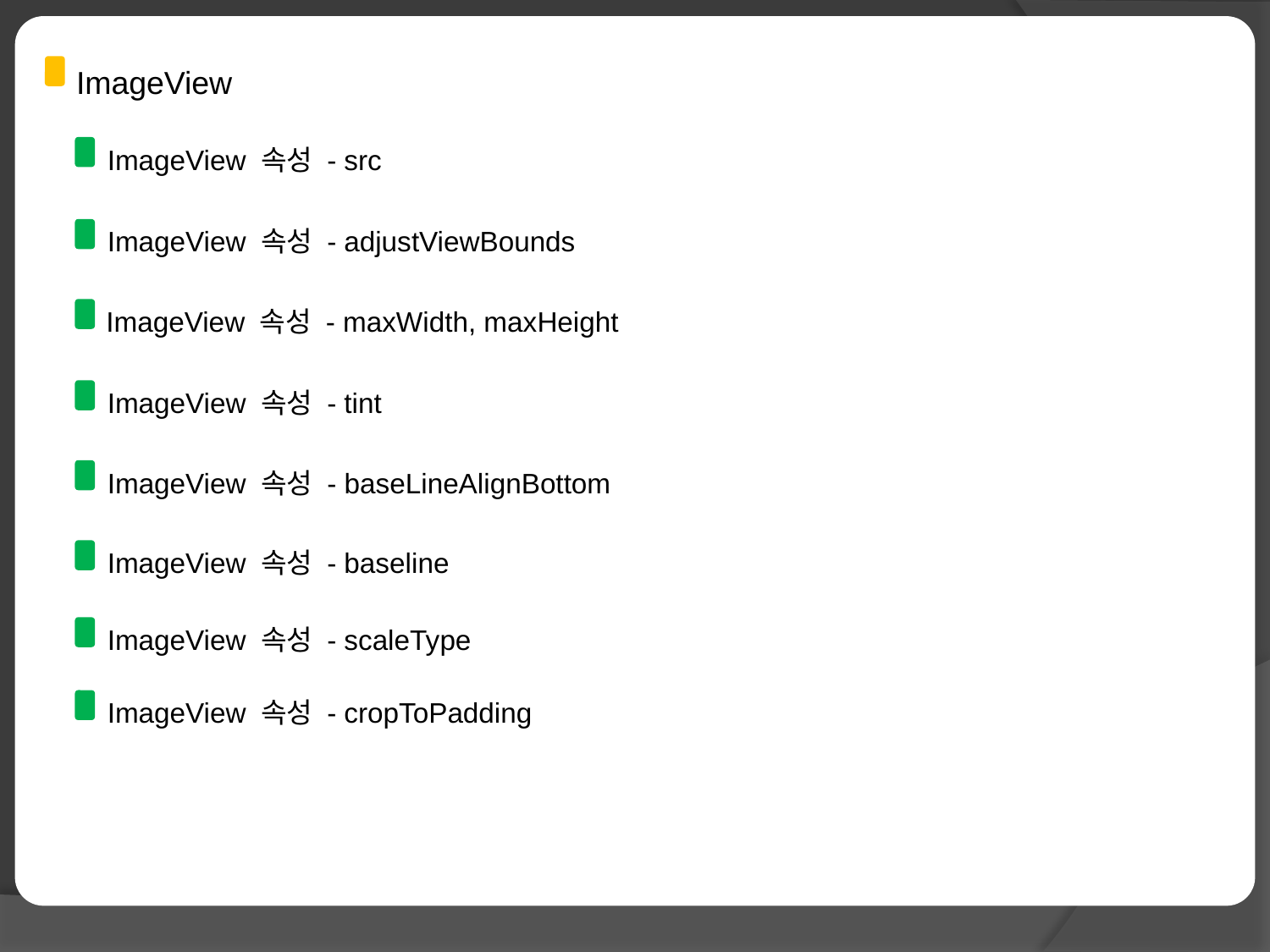

ImageView
ImageView 속성 - src

ImageView 속성 - adjustViewBounds

ImageView 속성 - maxWidth, maxHeight

ImageView 속성 - tint

ImageView 속성 - baseLineAlignBottom

ImageView 속성 - baseline

ImageView 속성 - scaleType

ImageView 속성 - cropToPadding